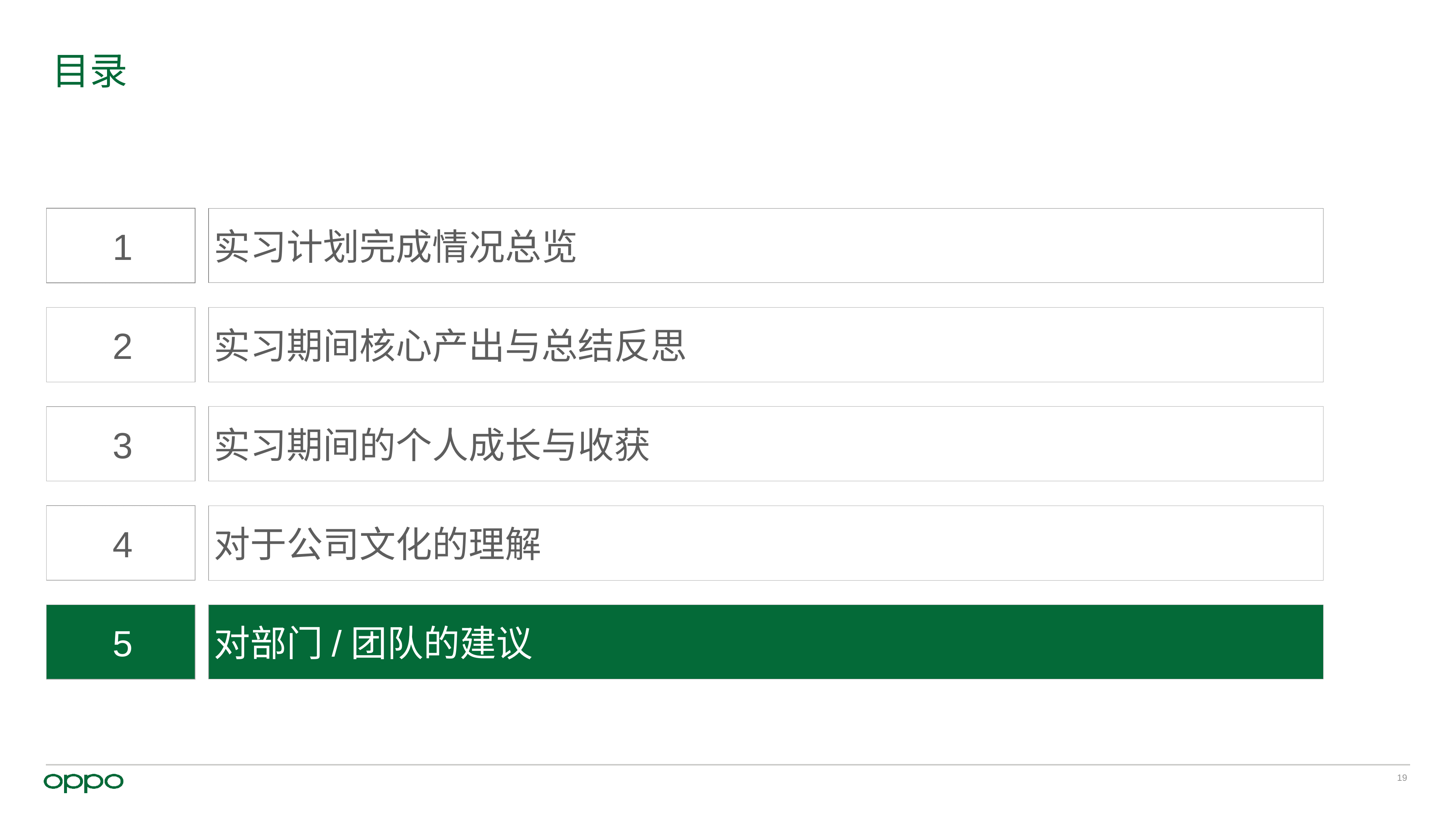

# 目录
1
实习计划完成情况总览
2
实习期间核心产出与总结反思
3
实习期间的个人成长与收获
4
对于公司文化的理解
5
对部门/团队的建议